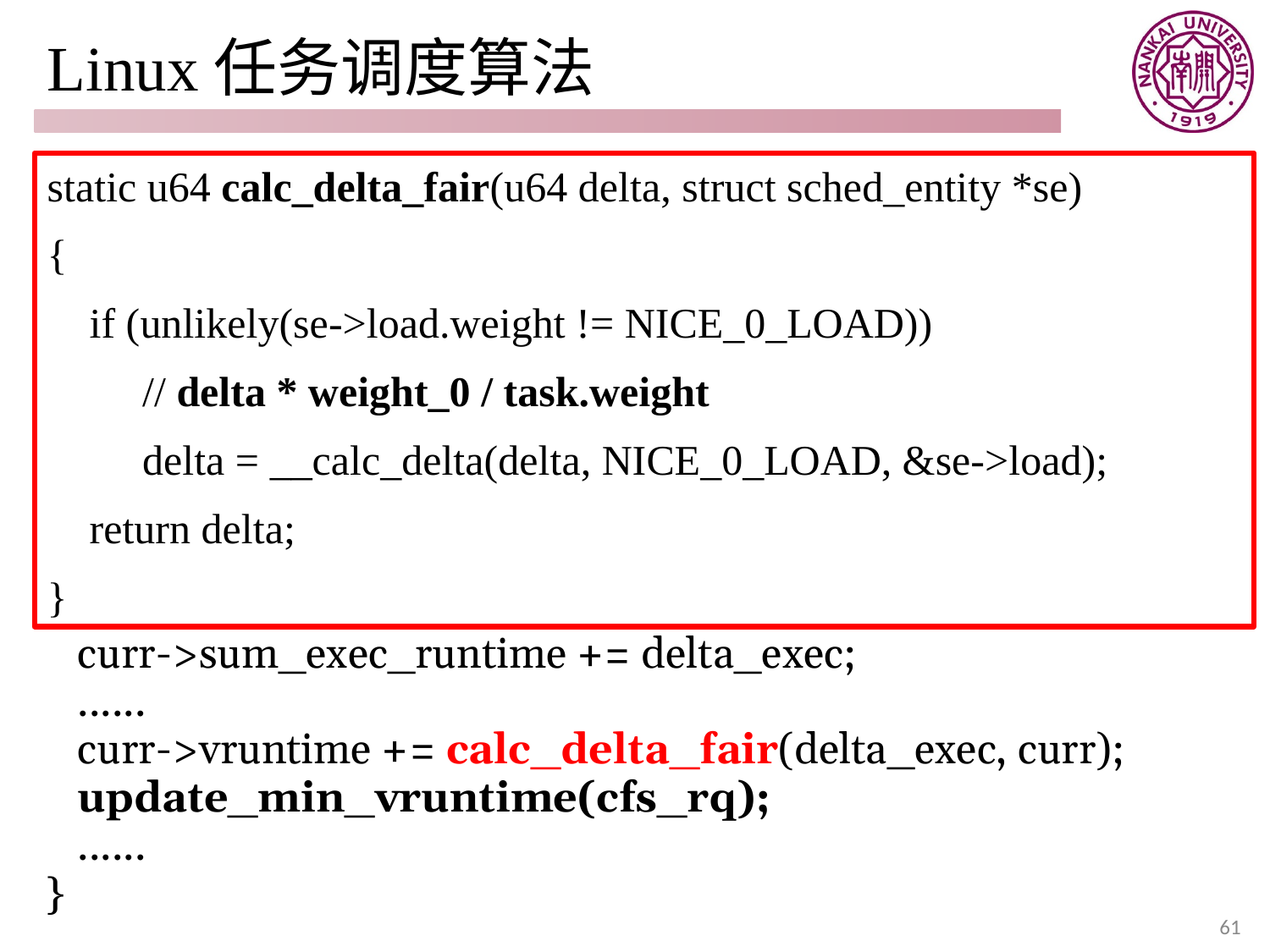

# Linux任务调度算法
static u64 calc_delta_fair(u64 delta, struct sched_entity *se)
{
    if (unlikely(se->load.weight != NICE_0_LOAD))
         // delta * weight_0 / task.weight
         delta = __calc_delta(delta, NICE_0_LOAD, &se->load);
    return delta;
}
//Update the current task's runtime statistics.
static void update_curr(struct cfs_rq *cfs_rq)
{
   struct sched_entity *curr = cfs_rq->curr;
   u64 now = rq_clock_task(rq_of(cfs_rq));
   u64 delta_exec;
   ......
   delta_exec = now - curr->exec_start;    //运行时间
   ......
   curr->exec_start = now;
   ......
   curr->sum_exec_runtime += delta_exec;
   ......
   curr->vruntime += calc_delta_fair(delta_exec, curr);
   update_min_vruntime(cfs_rq);
   ......
}
rq采用什么数据结构?
61